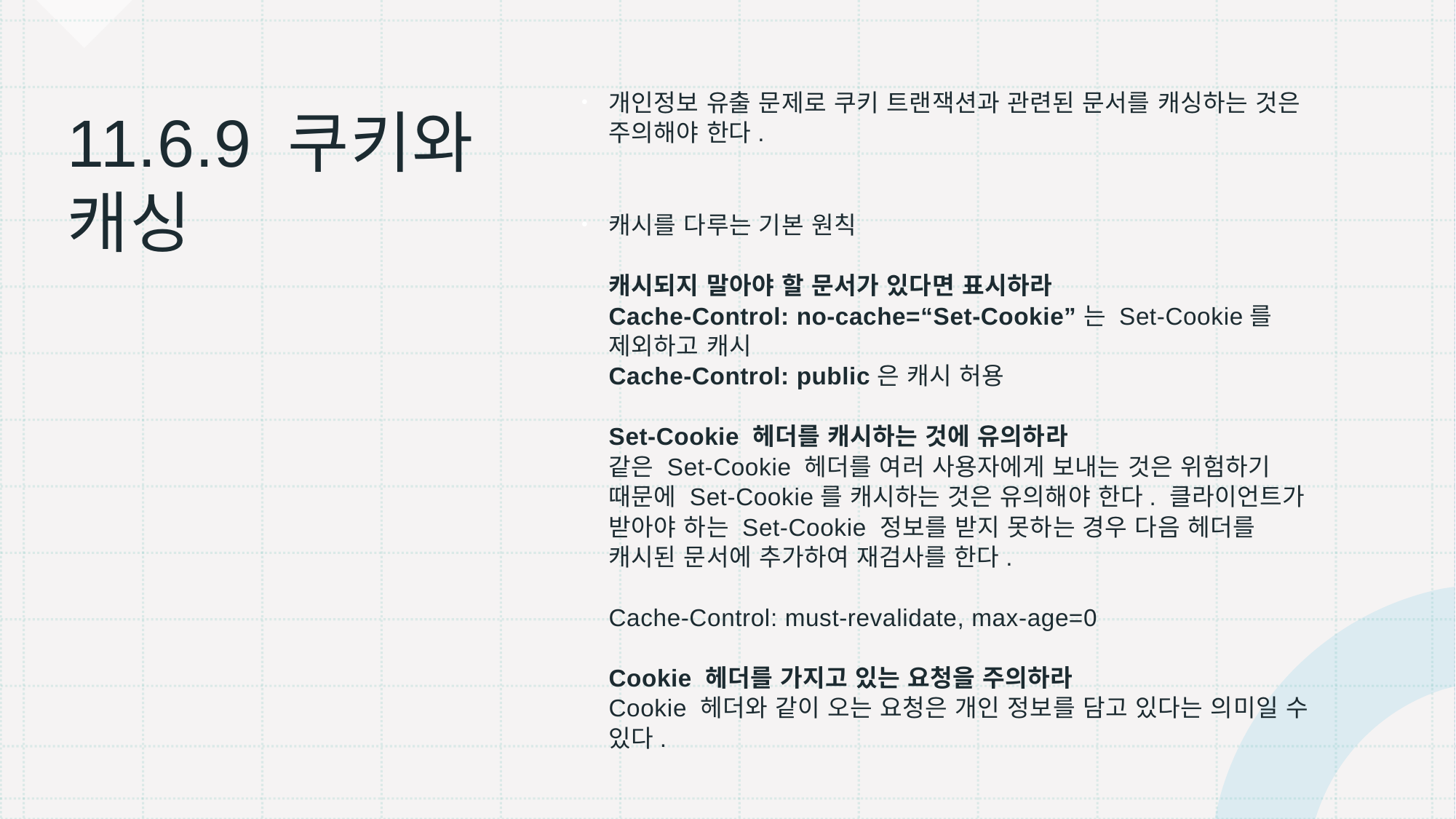

개인정보 유출 문제로 쿠키 트랜잭션과 관련된 문서를 캐싱하는 것은 주의해야 한다.

캐시를 다루는 기본 원칙
캐시되지 말아야 할 문서가 있다면 표시하라
Cache-Control: no-cache=“Set-Cookie”는 Set-Cookie를 제외하고 캐시
Cache-Control: public은 캐시 허용
Set-Cookie 헤더를 캐시하는 것에 유의하라
같은 Set-Cookie 헤더를 여러 사용자에게 보내는 것은 위험하기 때문에 Set-Cookie를 캐시하는 것은 유의해야 한다. 클라이언트가 받아야 하는 Set-Cookie 정보를 받지 못하는 경우 다음 헤더를 캐시된 문서에 추가하여 재검사를 한다.
Cache-Control: must-revalidate, max-age=0
Cookie 헤더를 가지고 있는 요청을 주의하라
Cookie 헤더와 같이 오는 요청은 개인 정보를 담고 있다는 의미일 수 있다.
# 11.6.9 쿠키와 캐싱